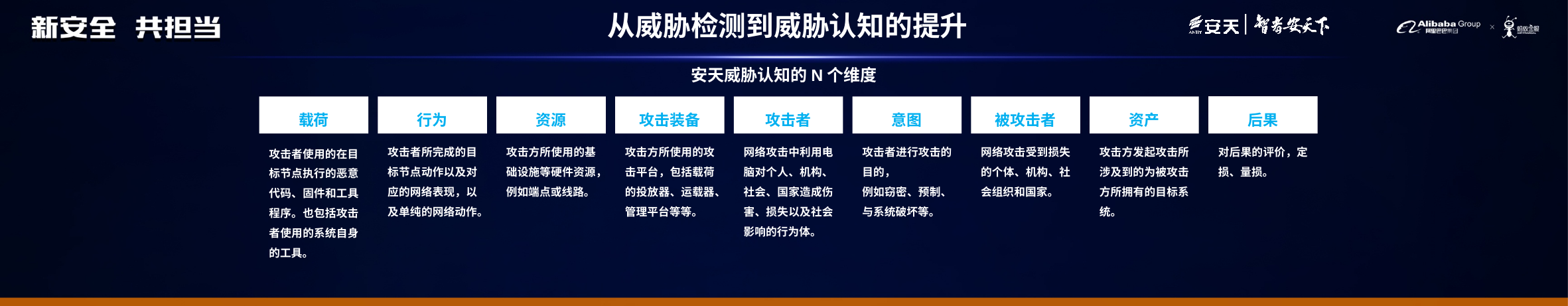

# 从威胁检测到威胁认知的提升
安天威胁认知的N个维度
后果
对后果的评价，定损、量损。
载荷
攻击者使用的在目标节点执行的恶意代码、固件和工具程序。也包括攻击者使用的系统自身的工具。
行为
攻击者所完成的目标节点动作以及对应的网络表现，以及单纯的网络动作。
资源
攻击方所使用的基础设施等硬件资源，例如端点或线路。
攻击装备
攻击方所使用的攻击平台，包括载荷的投放器、运载器、管理平台等等。
攻击者
网络攻击中利用电脑对个人、机构、社会、国家造成伤害、损失以及社会影响的行为体。
意图
攻击者进行攻击的目的，
例如窃密、预制、与系统破坏等。
被攻击者
网络攻击受到损失的个体、机构、社会组织和国家。
资产
攻击方发起攻击所涉及到的为被攻击方所拥有的目标系统。